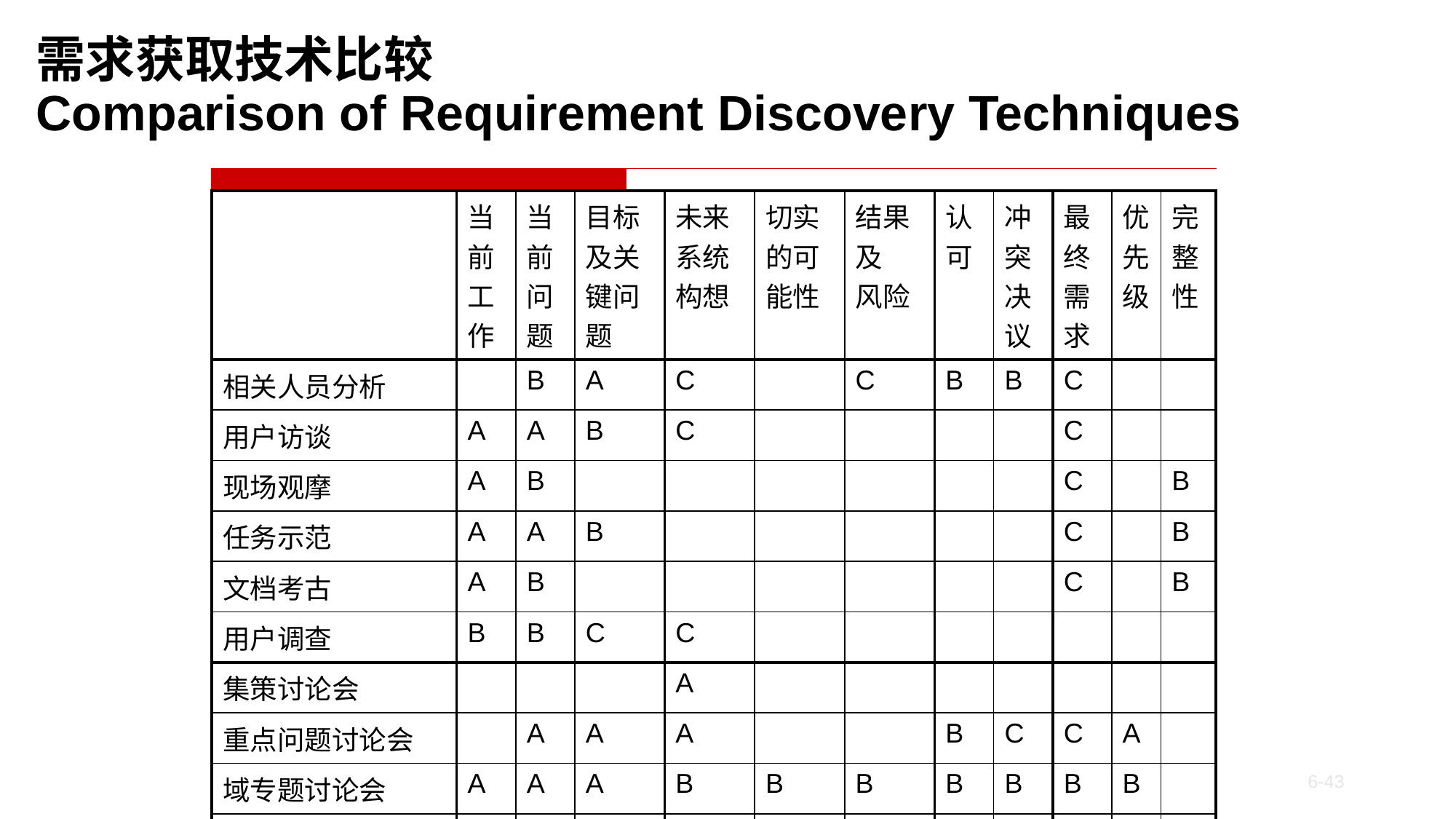

需求获取技术比较
Comparison of Requirement Discovery Techniques

|  | 当 前 工 作 | 当 前 问 题 | 目标 及关 键问 题 | 未来 系统 构想 | 切实 的可 能性 | 结果 及 风险 | 认 可 | 冲 突 决 议 | 最 终 需 求 | 优 先 级 | 完 整 性 |
| --- | --- | --- | --- | --- | --- | --- | --- | --- | --- | --- | --- |
| 相关人员分析 |  | B | A | C |  | C | B | B | C |  |  |
| 用户访谈 | A | A | B | C |  |  |  |  | C |  |  |
| 现场观摩 | A | B |  |  |  |  |  |  | C |  | B |
| 任务示范 | A | A | B |  |  |  |  |  | C |  | B |
| 文档考古 | A | B |  |  |  |  |  |  | C |  | B |
| 用户调查 | B | B | C | C |  |  |  |  |  |  |  |
| 集策讨论会 |  |  |  | A |  |  |  |  |  |  |  |
| 重点问题讨论会 |  | A | A | A |  |  | B | C | C | A |  |
| 域专题讨论会 | A | A | A | B | B | B | B | B | B | B |  |
| 设计专题讨论会 |  |  | C | A | B | C | B | C | A |  |  |
6-43